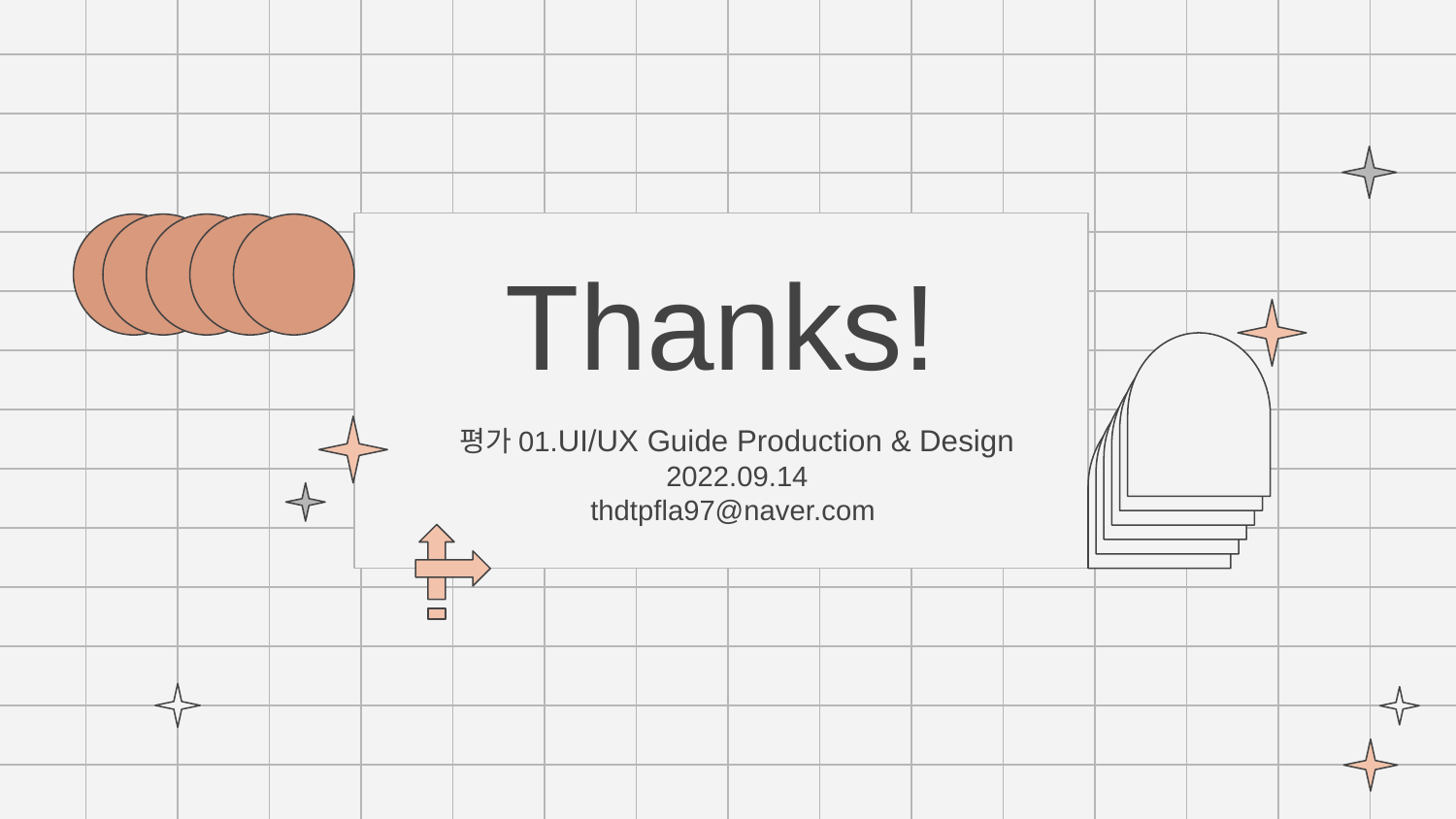

Thanks!

평가01.UI/UX Guide Production & Design
2022.09.14
thdtpfla97@naver.com